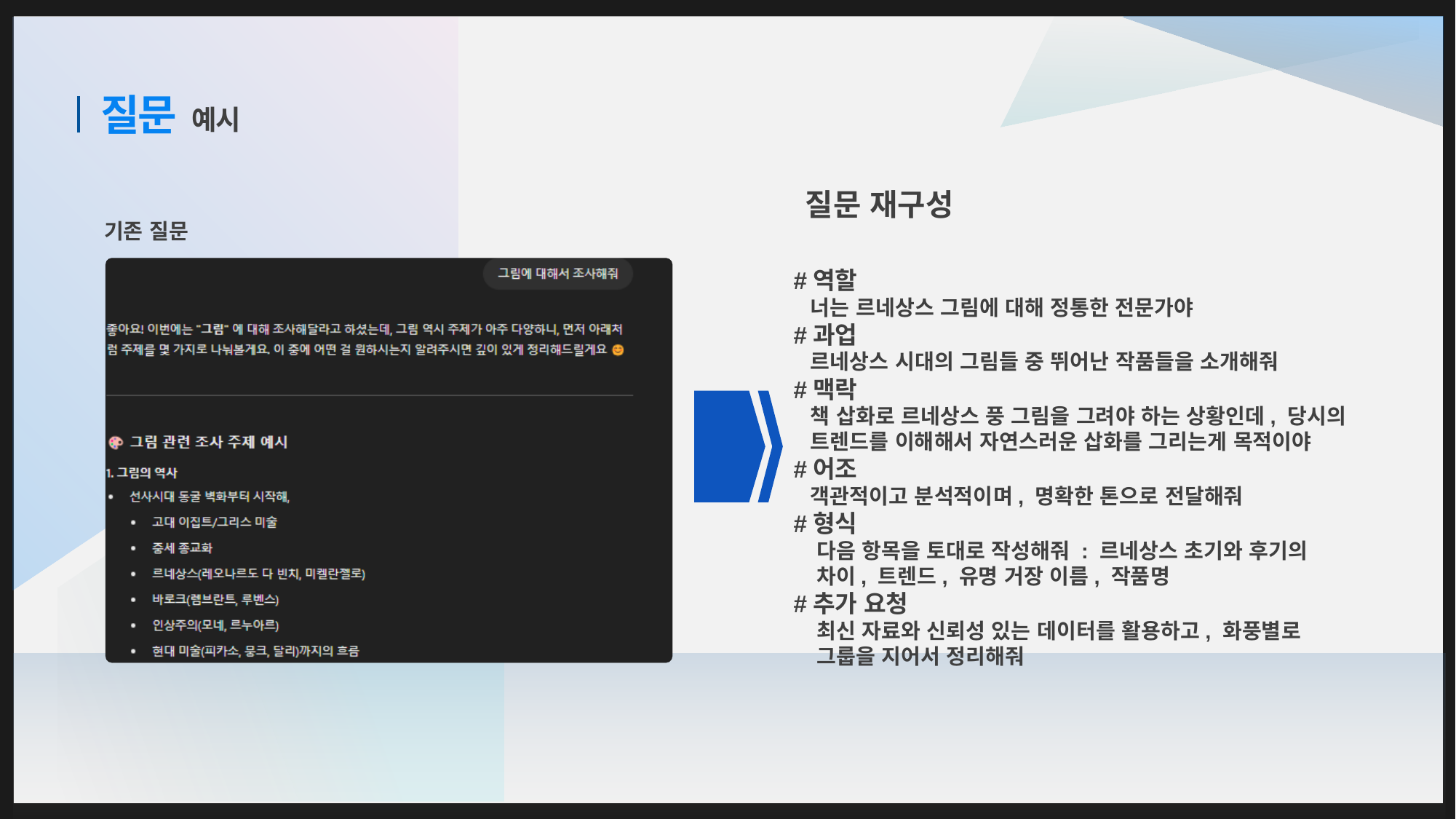

질문
예시
질문 재구성
기존 질문

#역할
  너는 르네상스 그림에 대해 정통한 전문가야
#과업
  르네상스 시대의 그림들 중 뛰어난 작품들을 소개해줘
#맥락
  책 삽화로 르네상스 풍 그림을 그려야 하는 상황인데, 당시의
  트렌드를 이해해서 자연스러운 삽화를 그리는게 목적이야
#어조
  객관적이고 분석적이며, 명확한 톤으로 전달해줘
#형식
   다음 항목을 토대로 작성해줘 : 르네상스 초기와 후기의
   차이, 트렌드, 유명 거장 이름, 작품명
#추가 요청
   최신 자료와 신뢰성 있는 데이터를 활용하고, 화풍별로
   그룹을 지어서 정리해줘